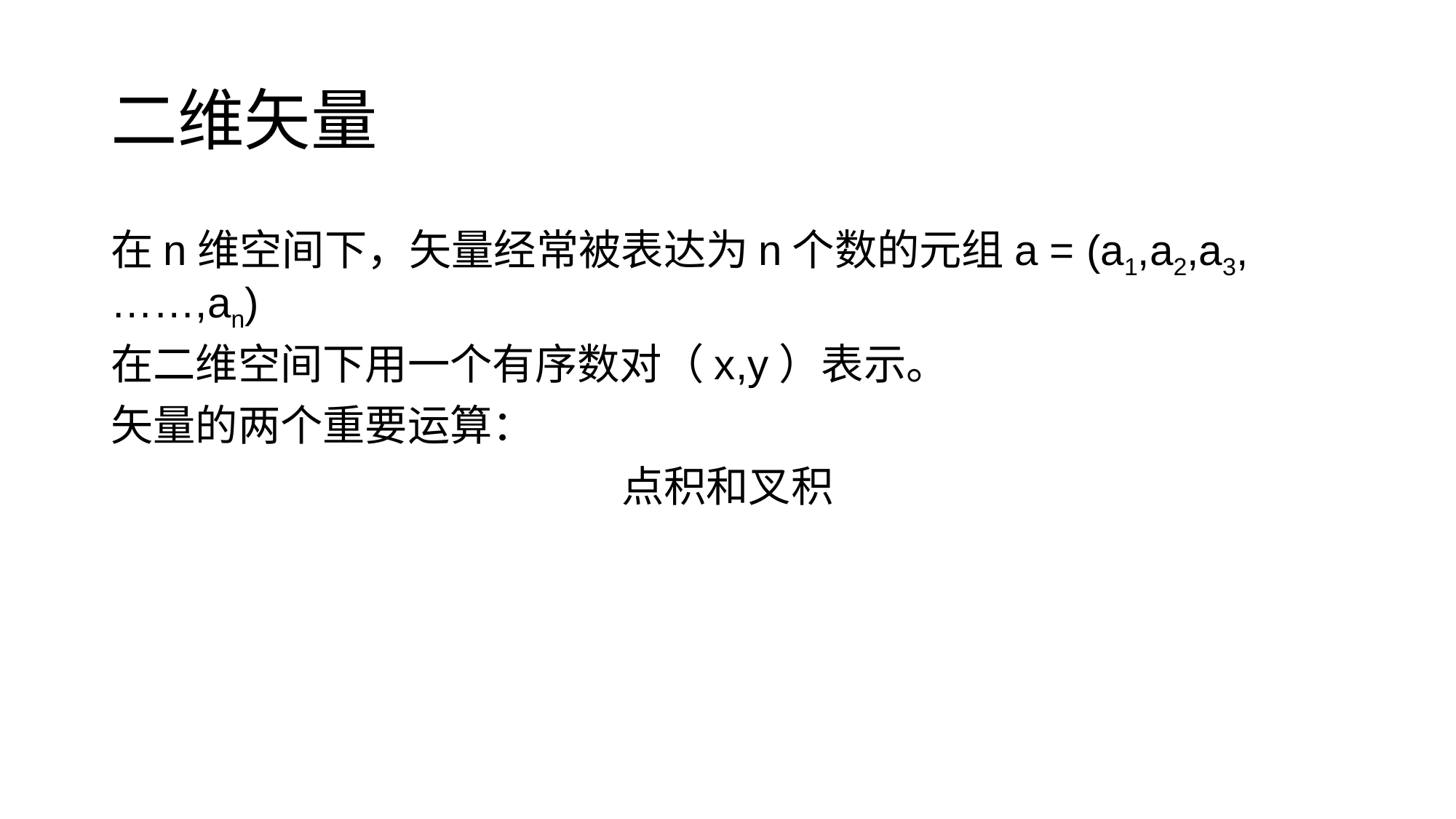

# 二维矢量
在n维空间下，矢量经常被表达为n个数的元组a = (a1,a2,a3,……,an)
在二维空间下用一个有序数对（x,y）表示。
矢量的两个重要运算：
点积和叉积